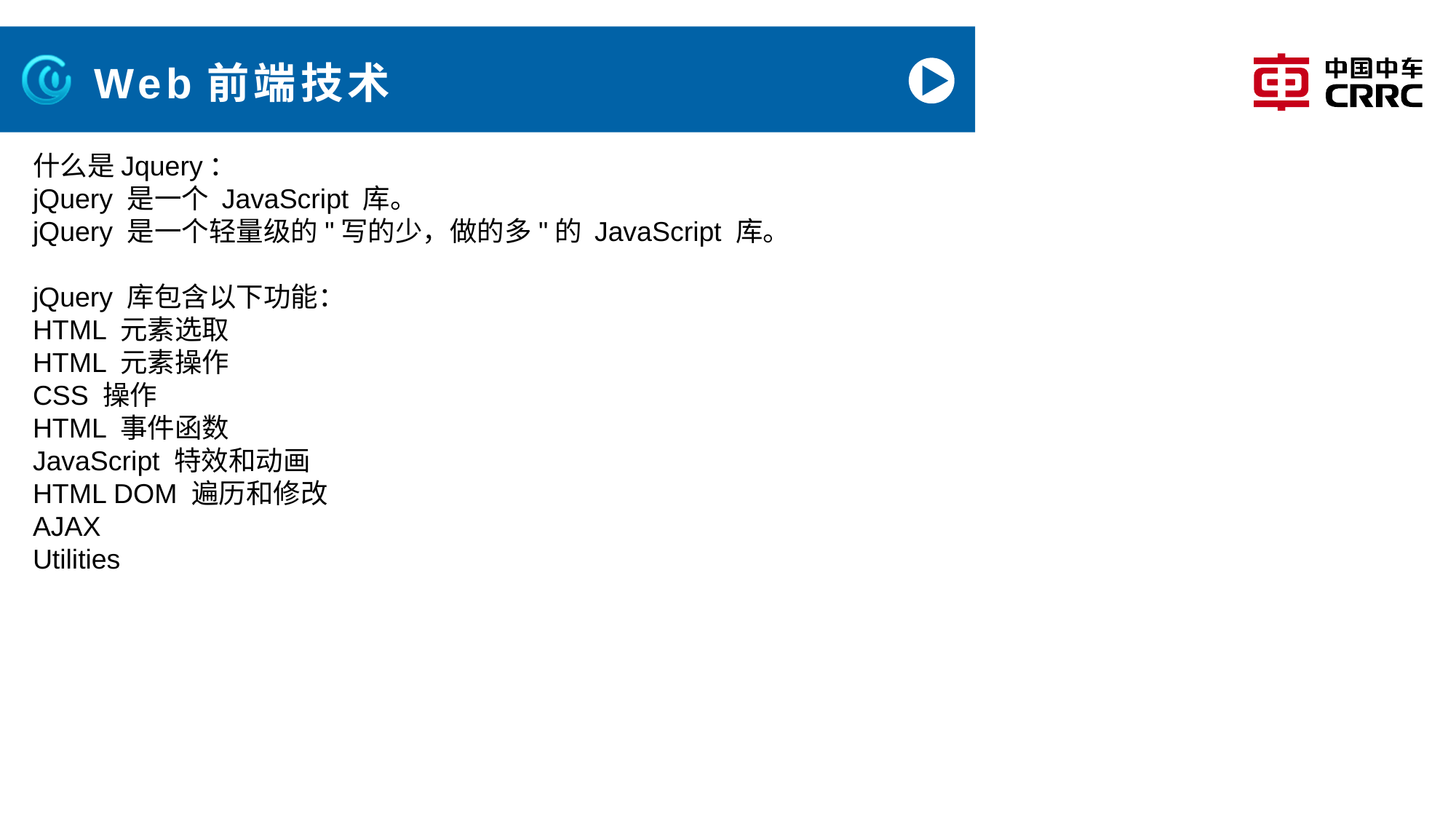

# Web前端技术

什么是Jquery：
jQuery 是一个 JavaScript 库。
jQuery 是一个轻量级的"写的少，做的多"的 JavaScript 库。

jQuery 库包含以下功能：
HTML 元素选取
HTML 元素操作
CSS 操作
HTML 事件函数
JavaScript 特效和动画
HTML DOM 遍历和修改
AJAX
Utilities
25